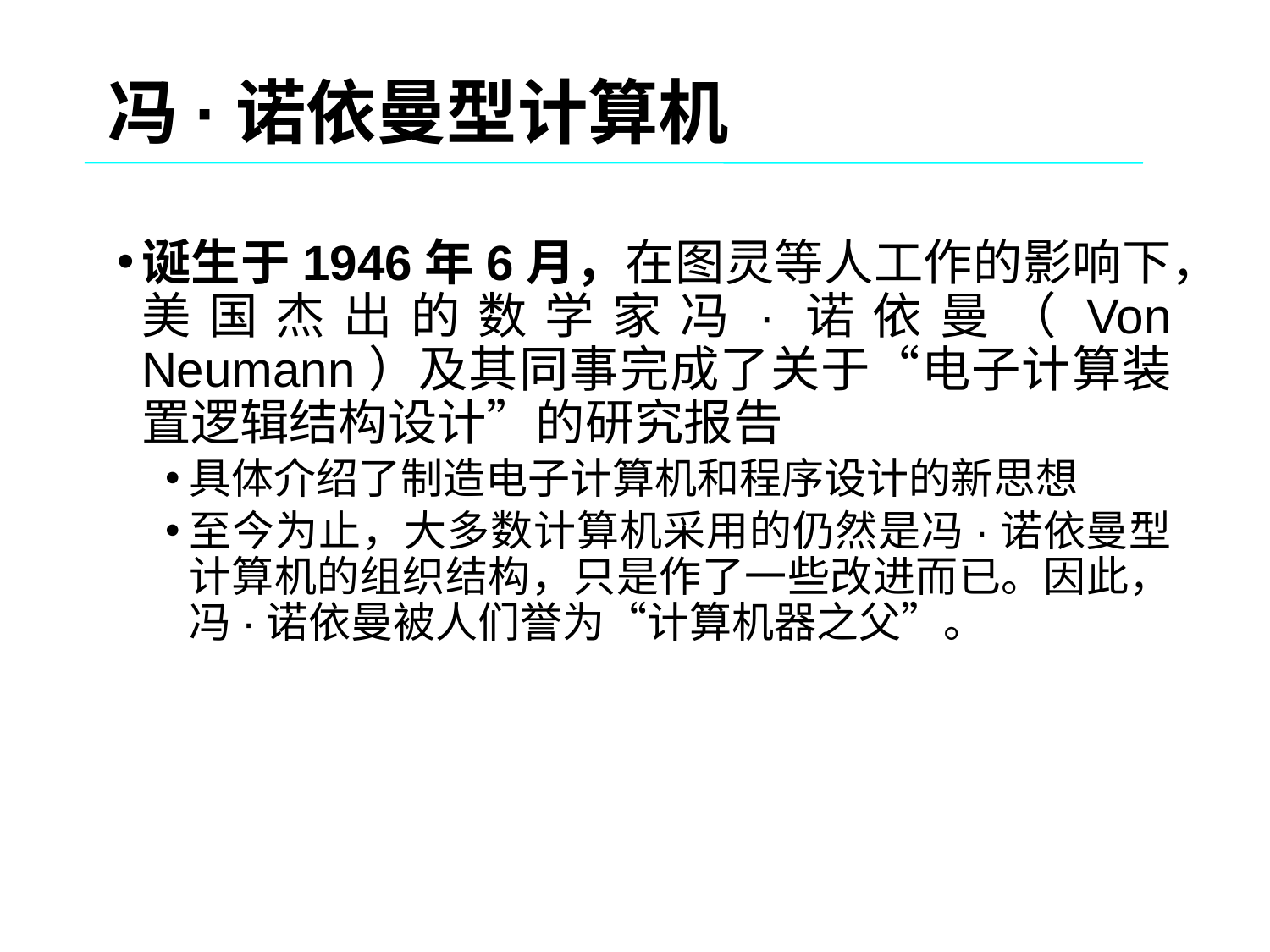

冯·诺依曼型计算机

诞生于1946年6月，在图灵等人工作的影响下，美国杰出的数学家冯·诺依曼（Von Neumann）及其同事完成了关于“电子计算装置逻辑结构设计”的研究报告
具体介绍了制造电子计算机和程序设计的新思想
至今为止，大多数计算机采用的仍然是冯·诺依曼型计算机的组织结构，只是作了一些改进而已。因此，冯·诺依曼被人们誉为“计算机器之父”。